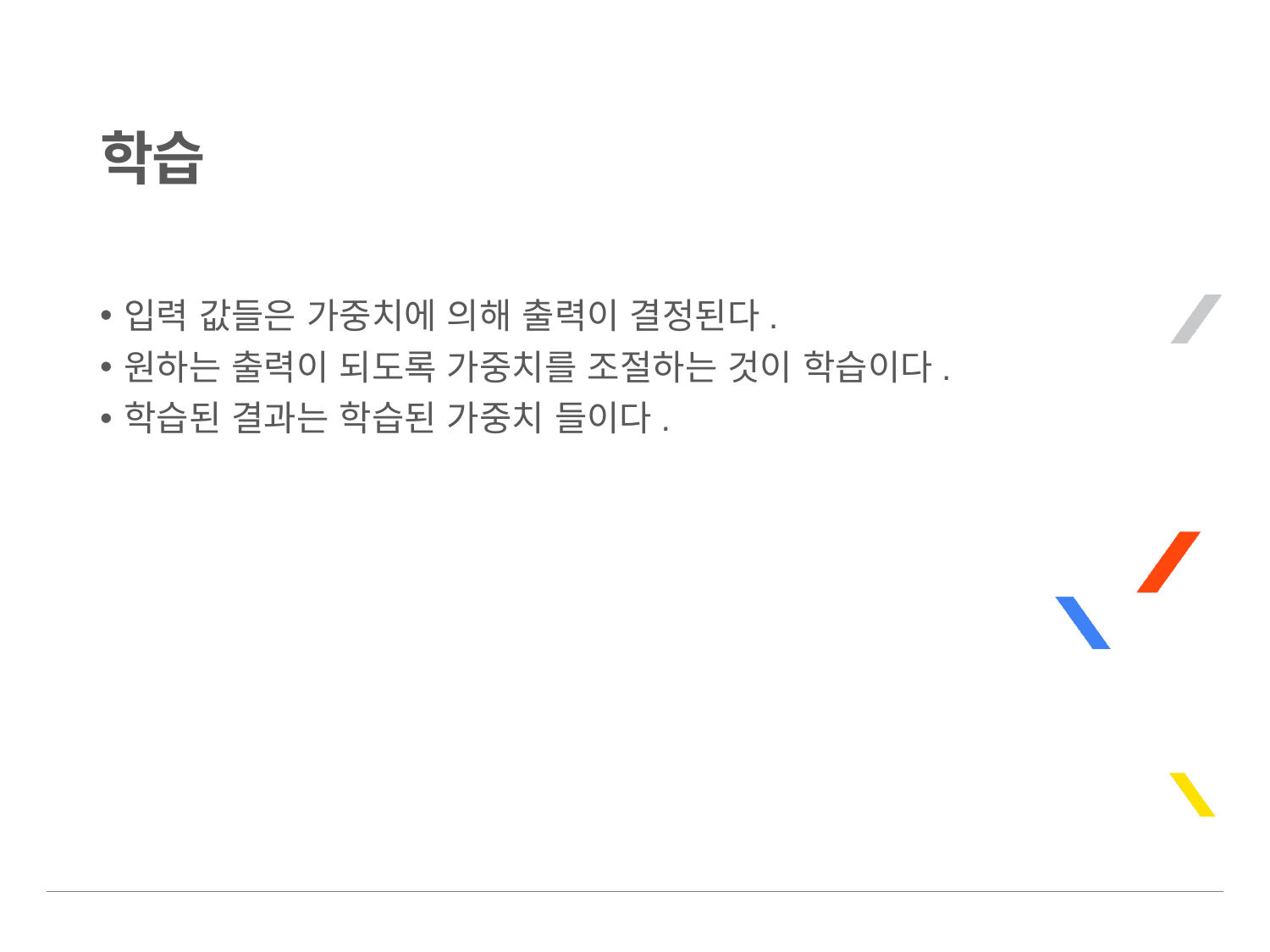

# 학습
입력 값들은 가중치에 의해 출력이 결정된다.
원하는 출력이 되도록 가중치를 조절하는 것이 학습이다.
학습된 결과는 학습된 가중치 들이다.